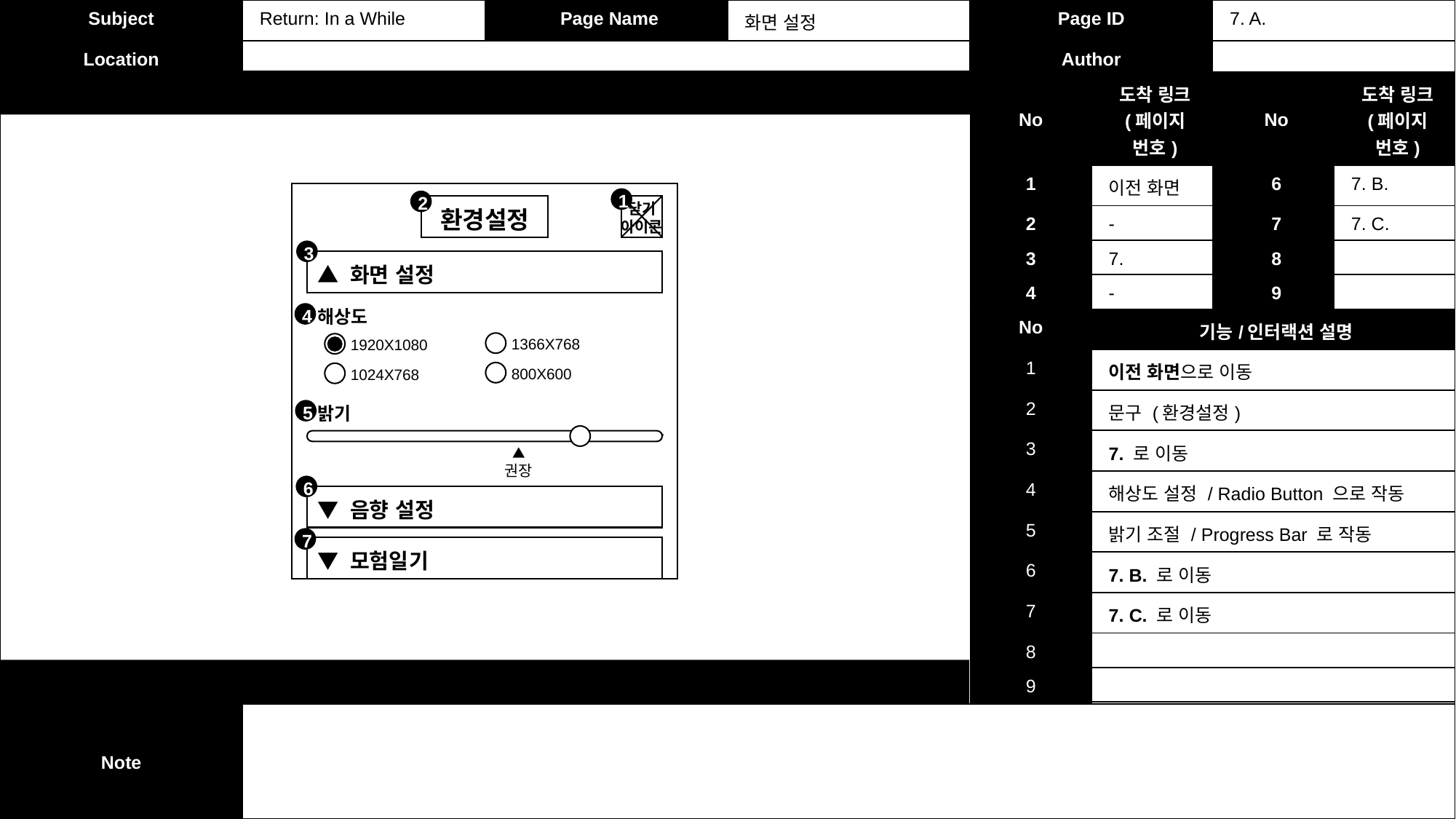

| Subject | Return: In a While | Page Name | 화면 설정 | Page ID | 7. A. |
| --- | --- | --- | --- | --- | --- |
| Location |  |  |  | Author |  |

| No | 도착 링크 (페이지 번호) | No | 도착 링크 (페이지 번호) |
| --- | --- | --- | --- |
| 1 | 이전 화면 | 6 | 7. B. |
| 2 | - | 7 | 7. C. |
| 3 | 7. | 8 |  |
| 4 | - | 9 |  |
| 5 | - | 10 |  |

1
2
닫기
아이콘
환경설정

3
▲ 화면 설정
해상도
4
| No | 기능/인터랙션 설명 |
| --- | --- |
| 1 | 이전 화면으로 이동 |
| 2 | 문구 (환경설정) |
| 3 | 7. 로 이동 |
| 4 | 해상도 설정 / Radio Button 으로 작동 |
| 5 | 밝기 조절 / Progress Bar 로 작동 |
| 6 | 7. B. 로 이동 |
| 7 | 7. C. 로 이동 |
| 8 |  |
| 9 |  |
| 10 |  |
1366X768
1920X1080

800X600
1024X768

밝기
5

권장
6
▼ 음향 설정
7
▼ 모험일기

| Note |  |
| --- | --- |